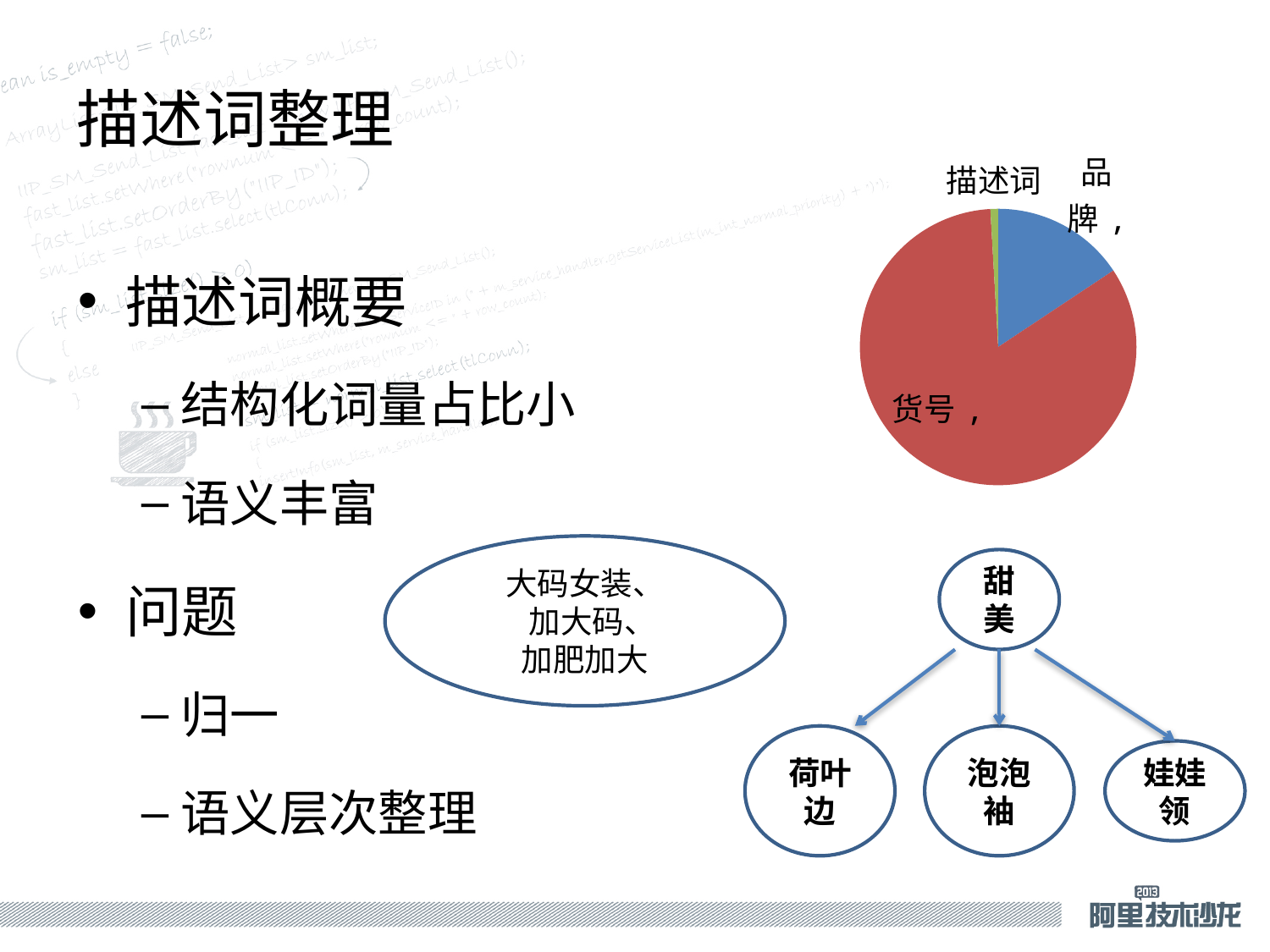

# 描述词整理

### Chart

| Category |  |
|---|---|
| 品牌 | 1573964.0 |
| 货号 | 8380346.0 |
| 其他 | 90291.0 |
描述词概要
结构化词量占比小
语义丰富
问题
归一
语义层次整理

大码女装、
 加大码、
加肥加大
甜美
荷叶边
泡泡袖
娃娃领